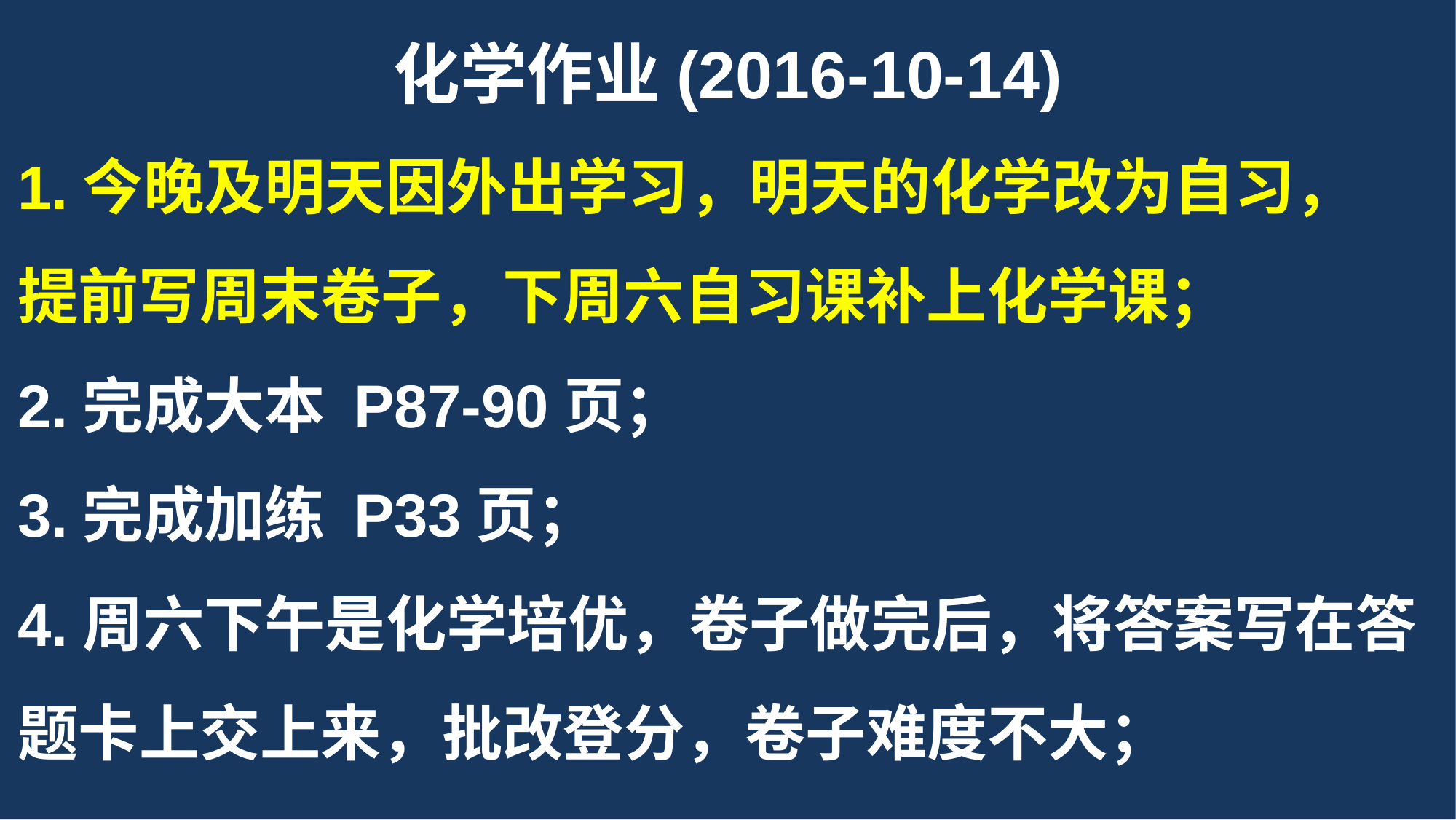

化学作业(2016-10-14)
1.今晚及明天因外出学习，明天的化学改为自习，
提前写周末卷子，下周六自习课补上化学课；
2.完成大本 P87-90页；
3.完成加练 P33页；
4.周六下午是化学培优，卷子做完后，将答案写在答题卡上交上来，批改登分，卷子难度不大；